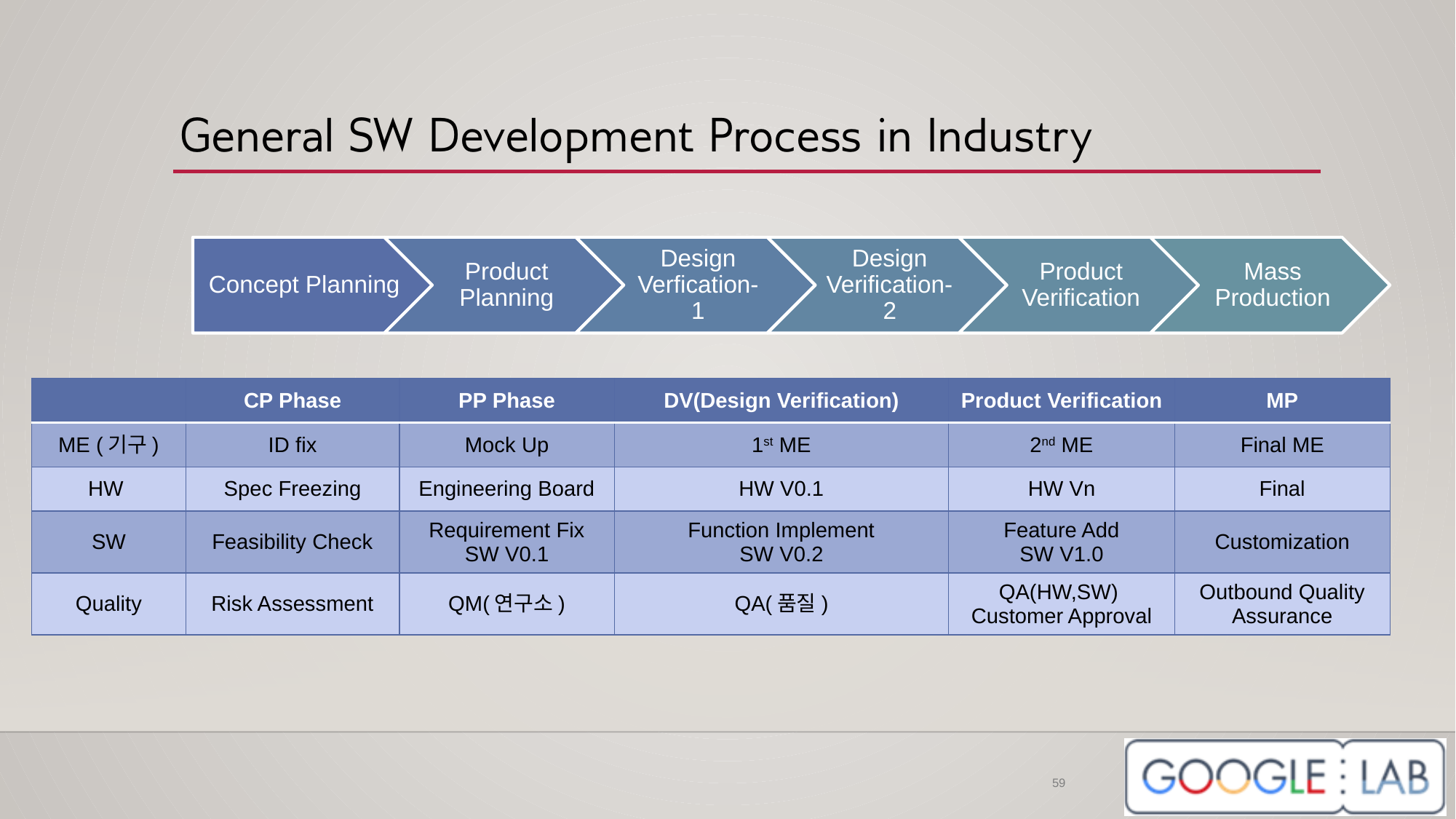

# General SW Development Process in Industry
Concept Planning
Product Planning
Design Verfication-1
Design Verification-2
Product Verification
Mass Production
|  | CP Phase | PP Phase | DV(Design Verification) | Product Verification | MP |
| --- | --- | --- | --- | --- | --- |
| ME (기구) | ID fix | Mock Up | 1st ME | 2nd ME | Final ME |
| HW | Spec Freezing | Engineering Board | HW V0.1 | HW Vn | Final |
| SW | Feasibility Check | Requirement Fix SW V0.1 | Function Implement SW V0.2 | Feature Add SW V1.0 | Customization |
| Quality | Risk Assessment | QM(연구소) | QA(품질) | QA(HW,SW) Customer Approval | Outbound Quality Assurance |
59